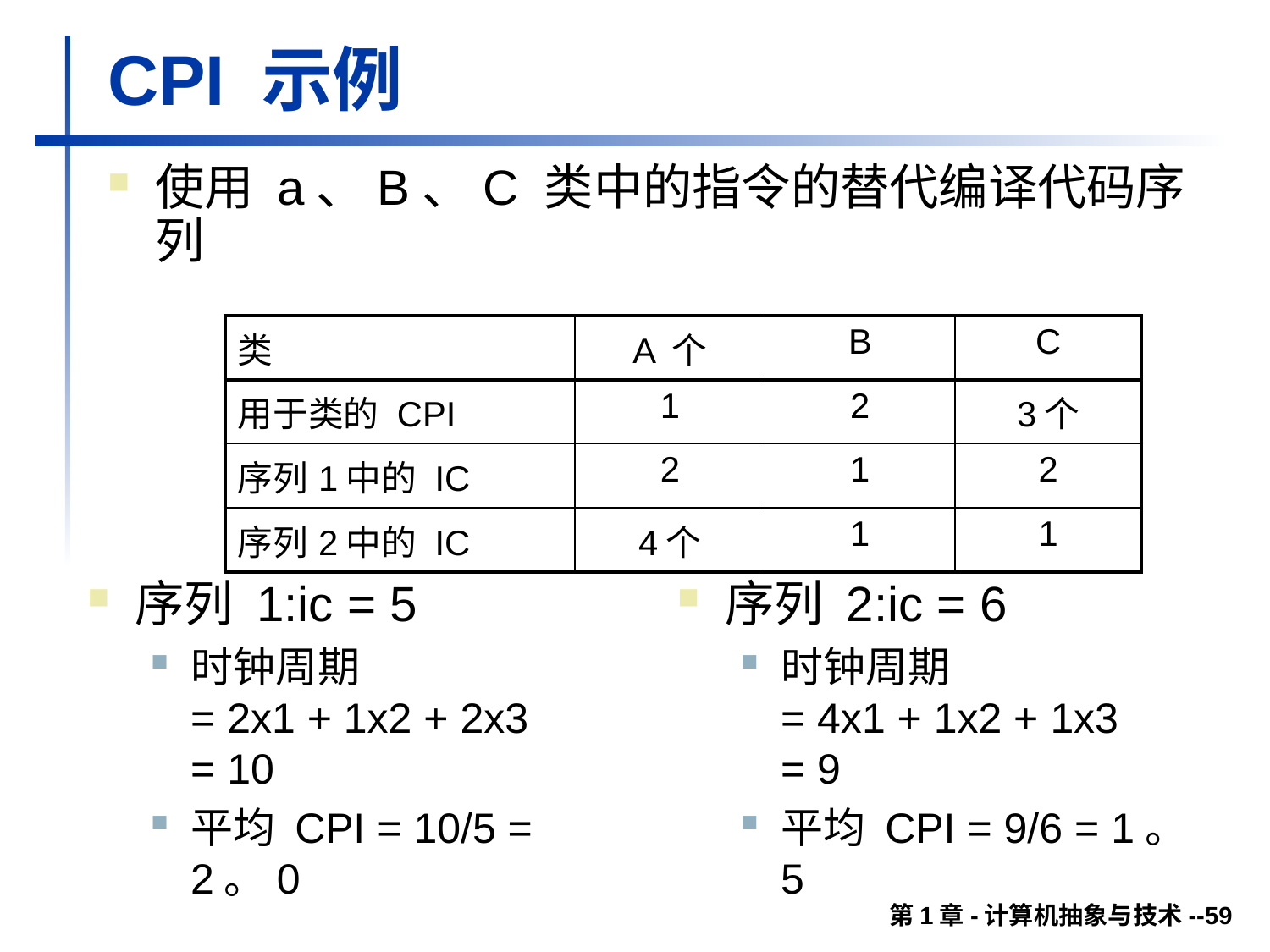

# CPI 示例
使用 a、B、C 类中的指令的替代编译代码序列
| 类 | A 个 | B | C |
| --- | --- | --- | --- |
| 用于类的 CPI | 1 | 2 | 3个 |
| 序列1中的 IC | 2 | 1 | 2 |
| 序列2中的 IC | 4个 | 1 | 1 |
序列 1:ic = 5
时钟周期
= 2x1 + 1x2 + 2x3
= 10
平均 CPI = 10/5 = 2。0
序列 2:ic = 6
时钟周期
= 4x1 + 1x2 + 1x3
= 9
平均 CPI = 9/6 = 1。5
第1章-计算机抽象与技术--59